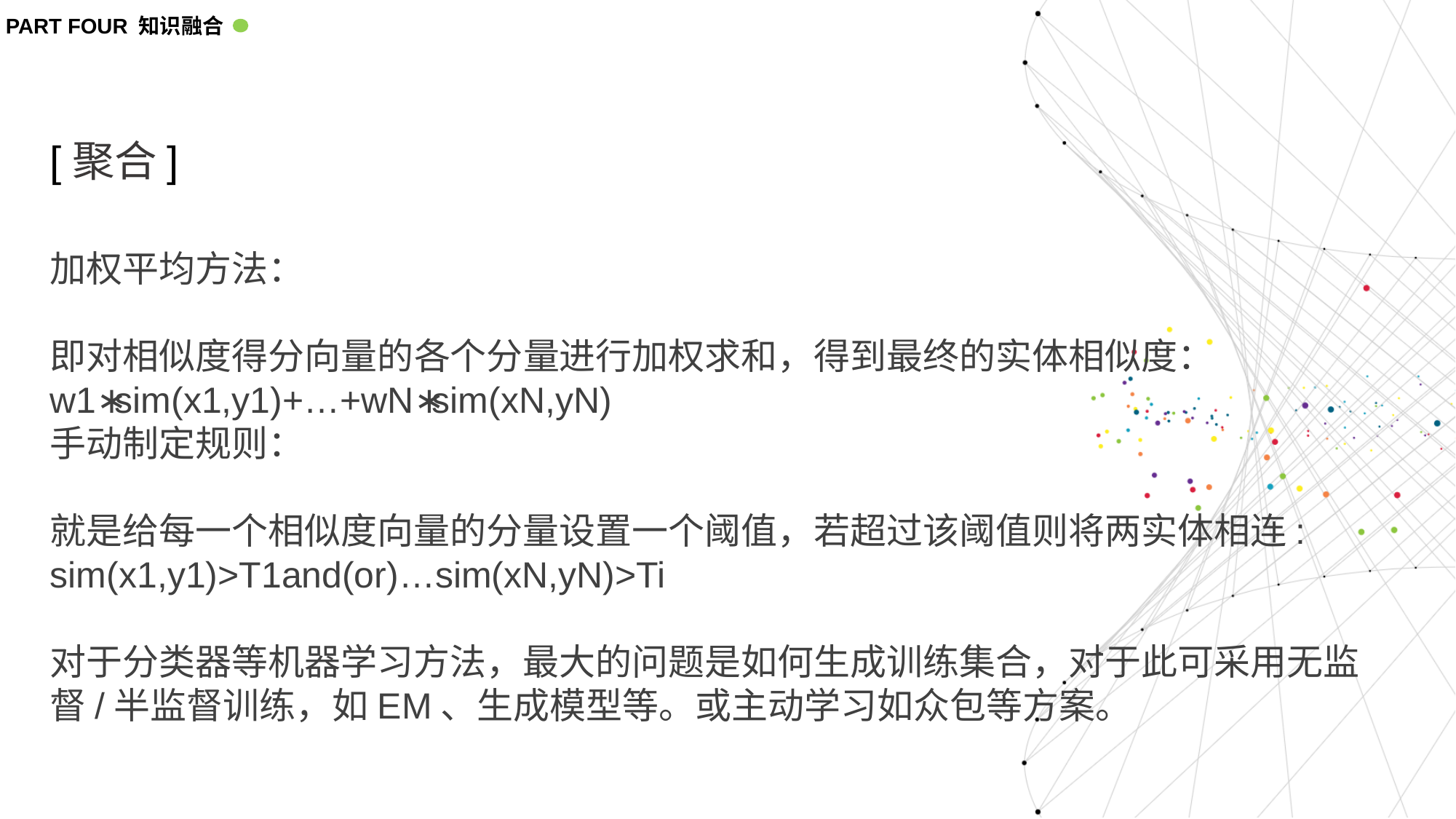

PART FOUR 知识融合

[聚合]
加权平均方法：

即对相似度得分向量的各个分量进行加权求和，得到最终的实体相似度：
w1∗sim(x1,y1)+…+wN∗sim(xN,yN)
手动制定规则：

就是给每一个相似度向量的分量设置一个阈值，若超过该阈值则将两实体相连:
sim(x1,y1)>T1and(or)…sim(xN,yN)>Ti

对于分类器等机器学习方法，最大的问题是如何生成训练集合，对于此可采用无监督/半监督训练，如EM、生成模型等。或主动学习如众包等方案。